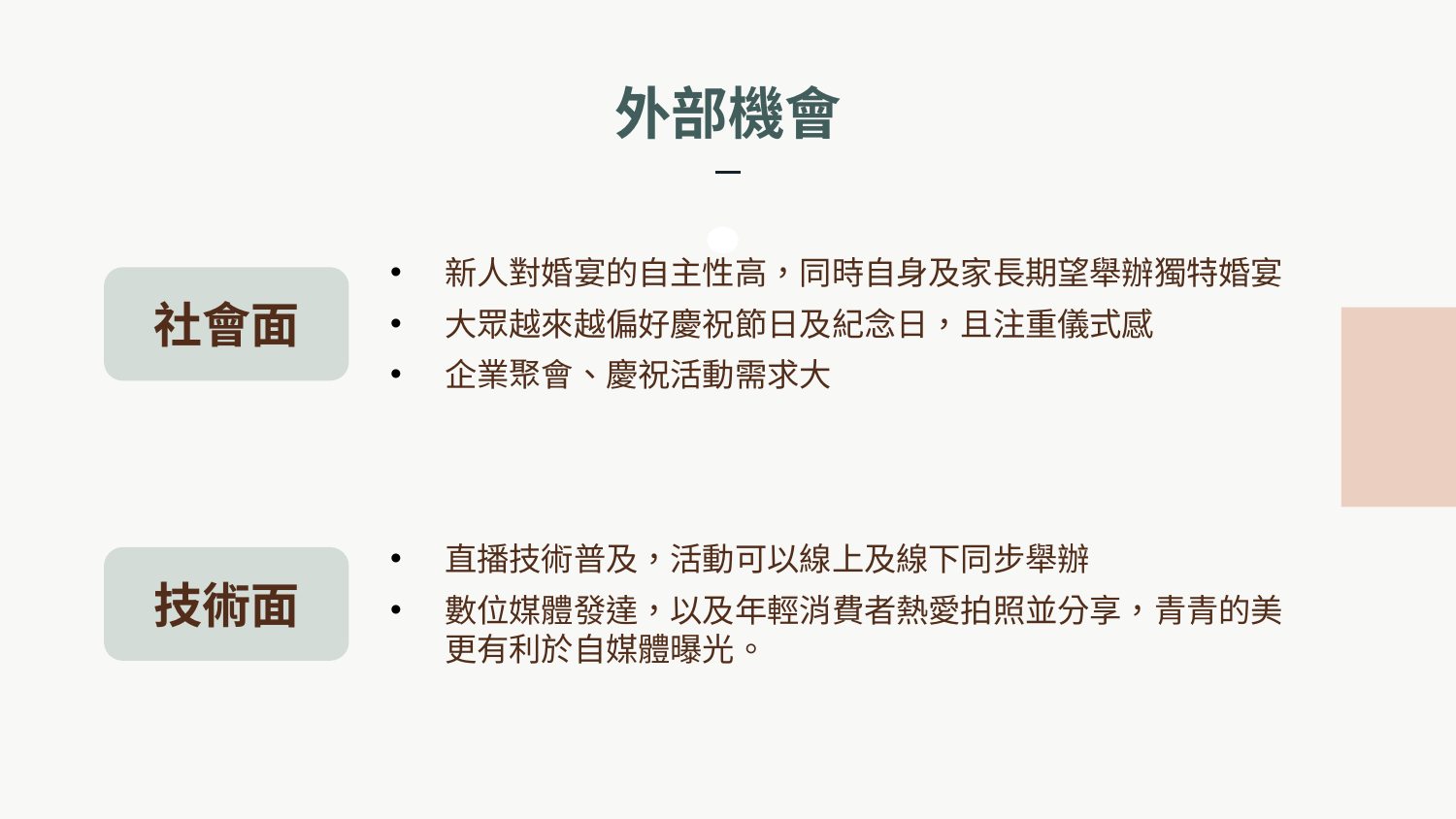

# 外部機會

新人對婚宴的自主性高，同時自身及家長期望舉辦獨特婚宴
大眾越來越偏好慶祝節日及紀念日，且注重儀式感
企業聚會、慶祝活動需求大
社會面
直播技術普及，活動可以線上及線下同步舉辦
數位媒體發達，以及年輕消費者熱愛拍照並分享，青青的美更有利於自媒體曝光。
技術面